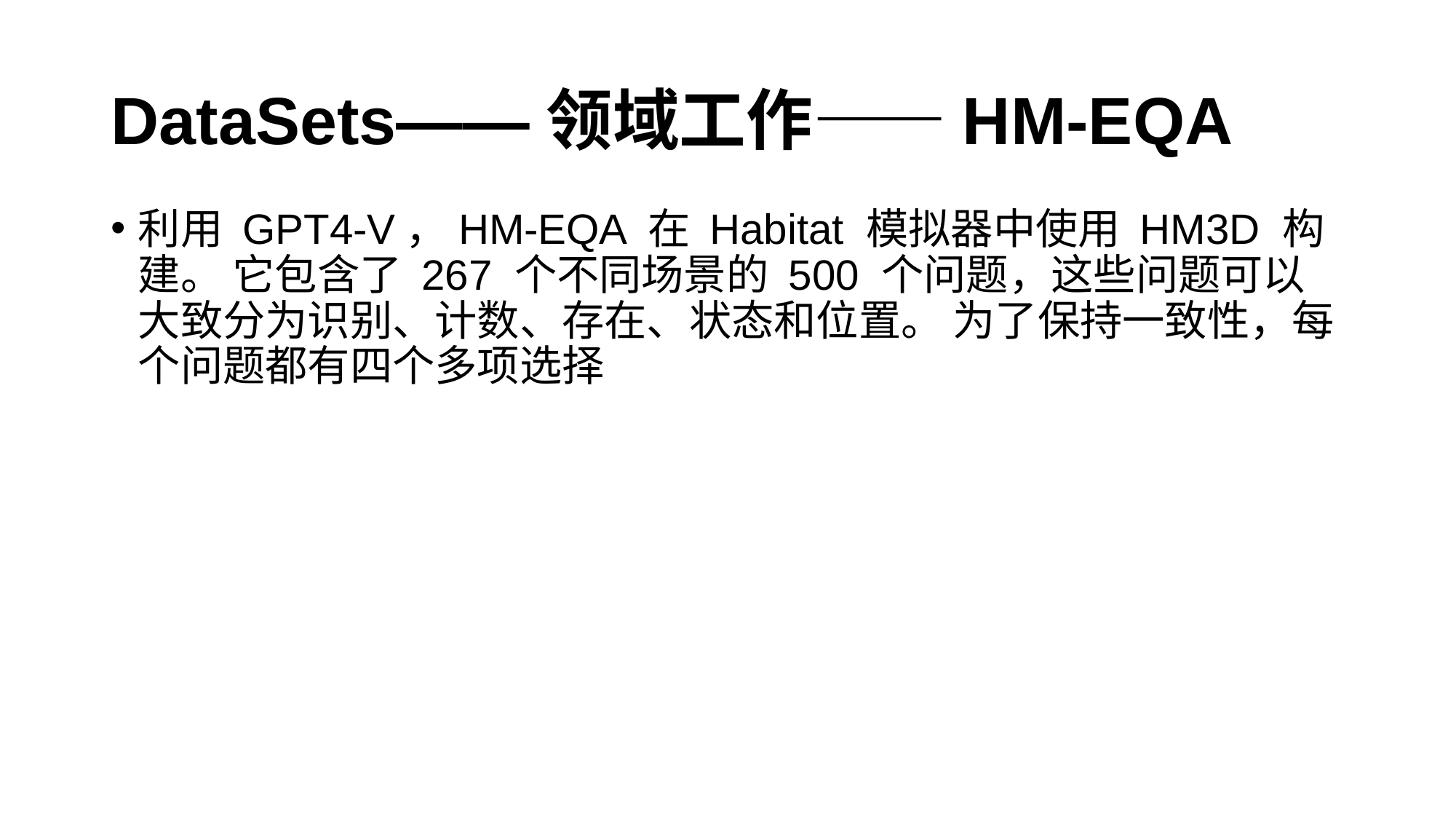

# DataSets——领域工作——HM-EQA
利用 GPT4-V，HM-EQA 在 Habitat 模拟器中使用 HM3D 构建。 它包含了 267 个不同场景的 500 个问题，这些问题可以大致分为识别、计数、存在、状态和位置。 为了保持一致性，每个问题都有四个多项选择